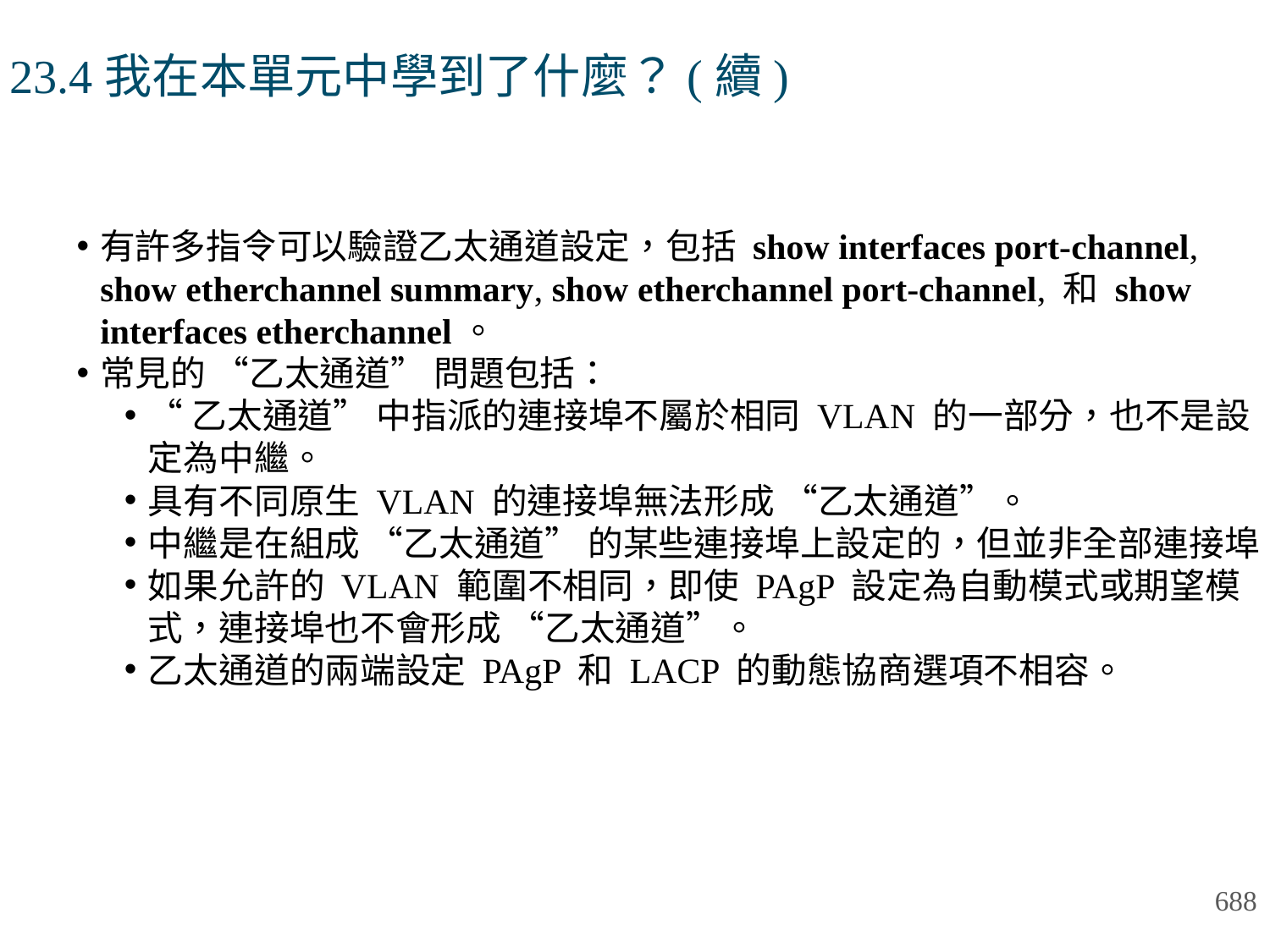

# 23.4我在本單元中學到了什麼？(續)
有許多指令可以驗證乙太通道設定，包括 show interfaces port-channel, show etherchannel summary, show etherchannel port-channel, 和 show interfaces etherchannel。
常見的 “乙太通道” 問題包括：
“乙太通道” 中指派的連接埠不屬於相同 VLAN 的一部分，也不是設定為中繼。
具有不同原生 VLAN 的連接埠無法形成 “乙太通道”。
中繼是在組成 “乙太通道” 的某些連接埠上設定的，但並非全部連接埠。
如果允許的 VLAN 範圍不相同，即使 PAgP 設定為自動模式或期望模式，連接埠也不會形成 “乙太通道”。
乙太通道的兩端設定 PAgP 和 LACP 的動態協商選項不相容。
688